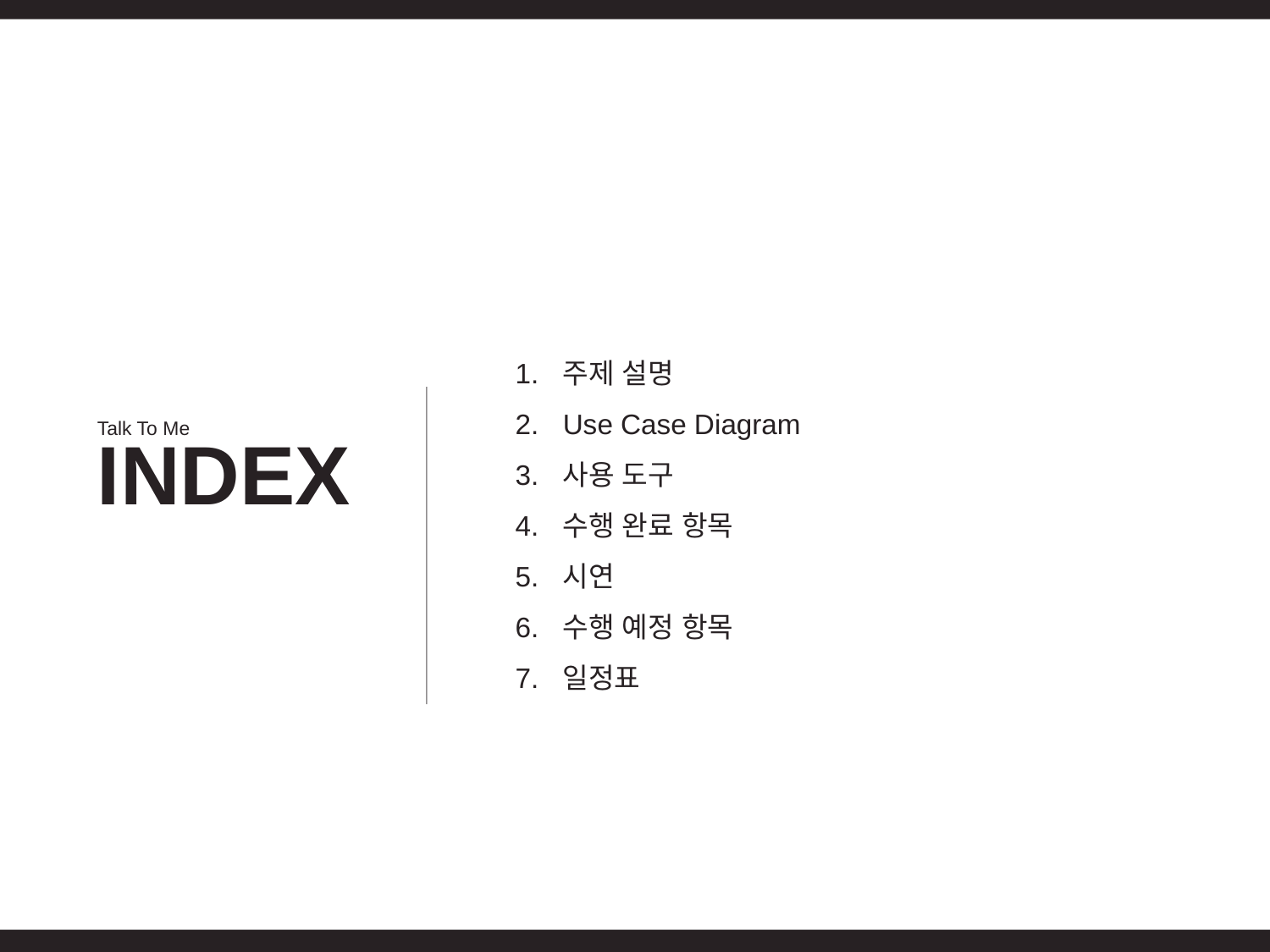

주제 설명
Use Case Diagram
사용 도구
수행 완료 항목
시연
수행 예정 항목
일정표
Talk To Me
INDEX